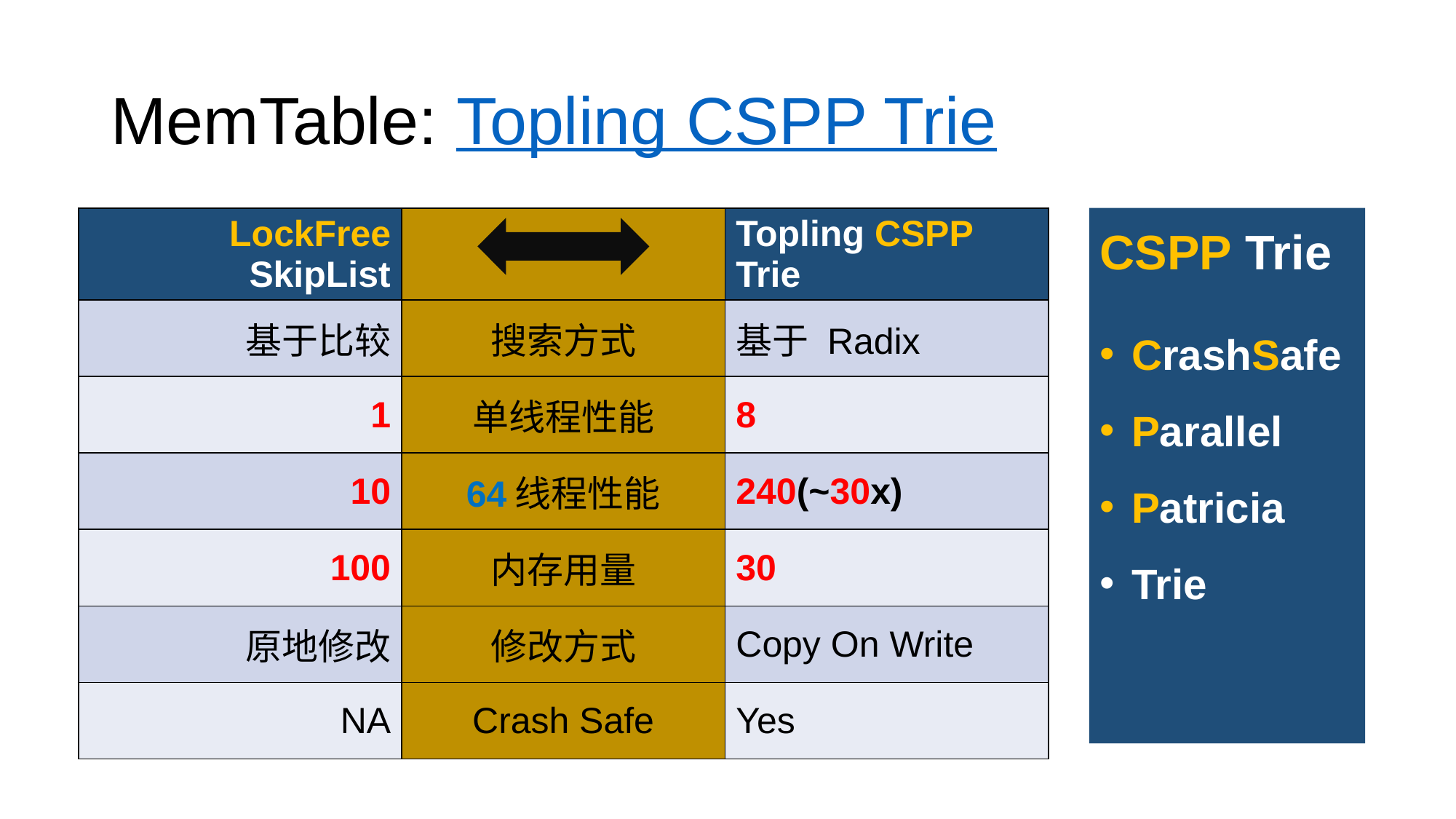

# MemTable: Topling CSPP Trie
| LockFree SkipList |  | Topling CSPP Trie |
| --- | --- | --- |
| 基于比较 | 搜索方式 | 基于 Radix |
| 1 | 单线程性能 | 8 |
| 10 | 64线程性能 | 240(~30x) |
| 100 | 内存用量 | 30 |
| 原地修改 | 修改方式 | Copy On Write |
| NA | Crash Safe | Yes |
CSPP Trie
CrashSafe
Parallel
Patricia
Trie